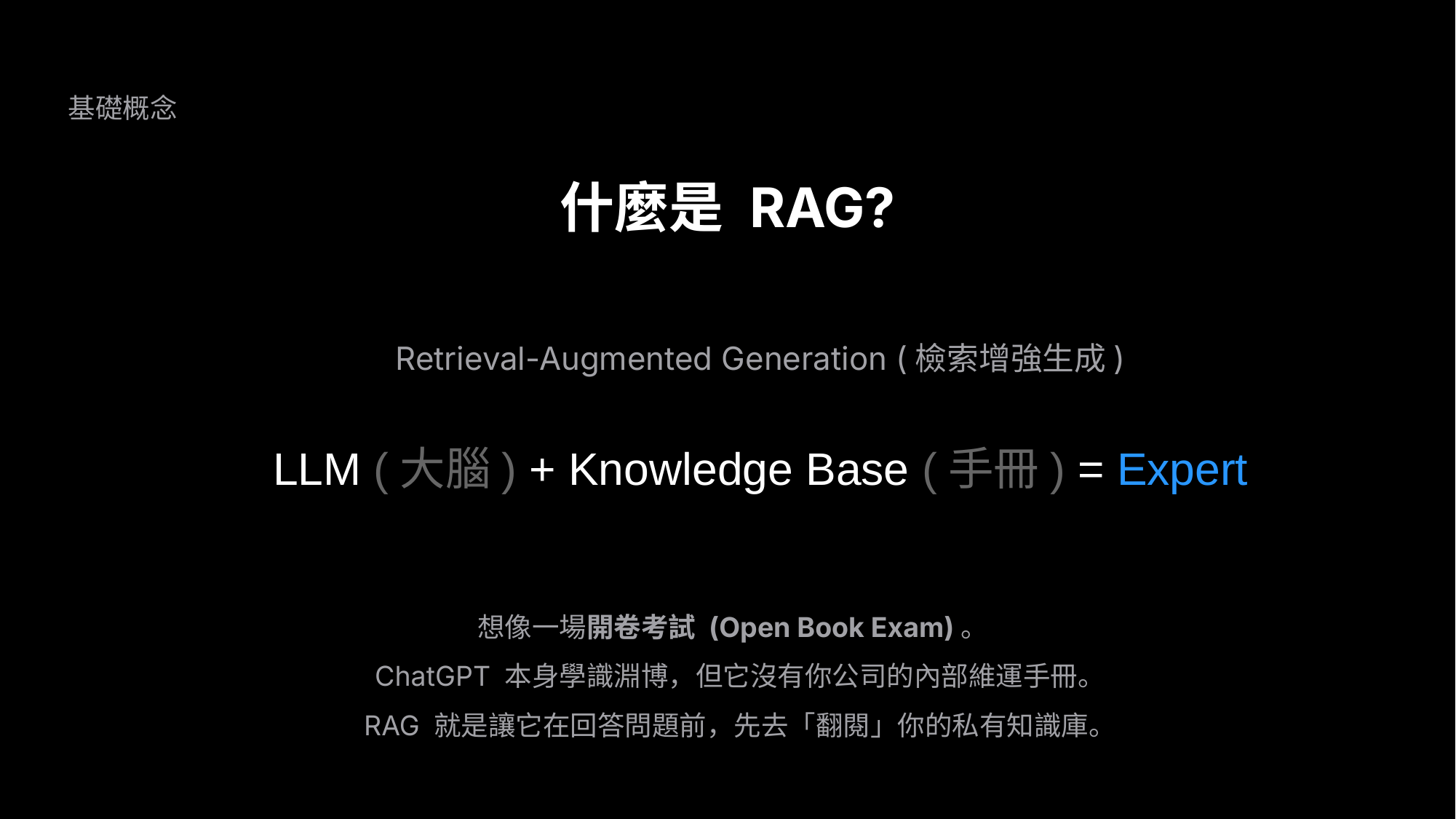

基礎概念
什麼是 RAG?
Retrieval-Augmented Generation (檢索增強生成)
LLM (大腦) + Knowledge Base (手冊) = Expert

想像一場開卷考試 (Open Book Exam)。
 ChatGPT 本身學識淵博，但它沒有你公司的內部維運手冊。
 RAG 就是讓它在回答問題前，先去「翻閱」你的私有知識庫。